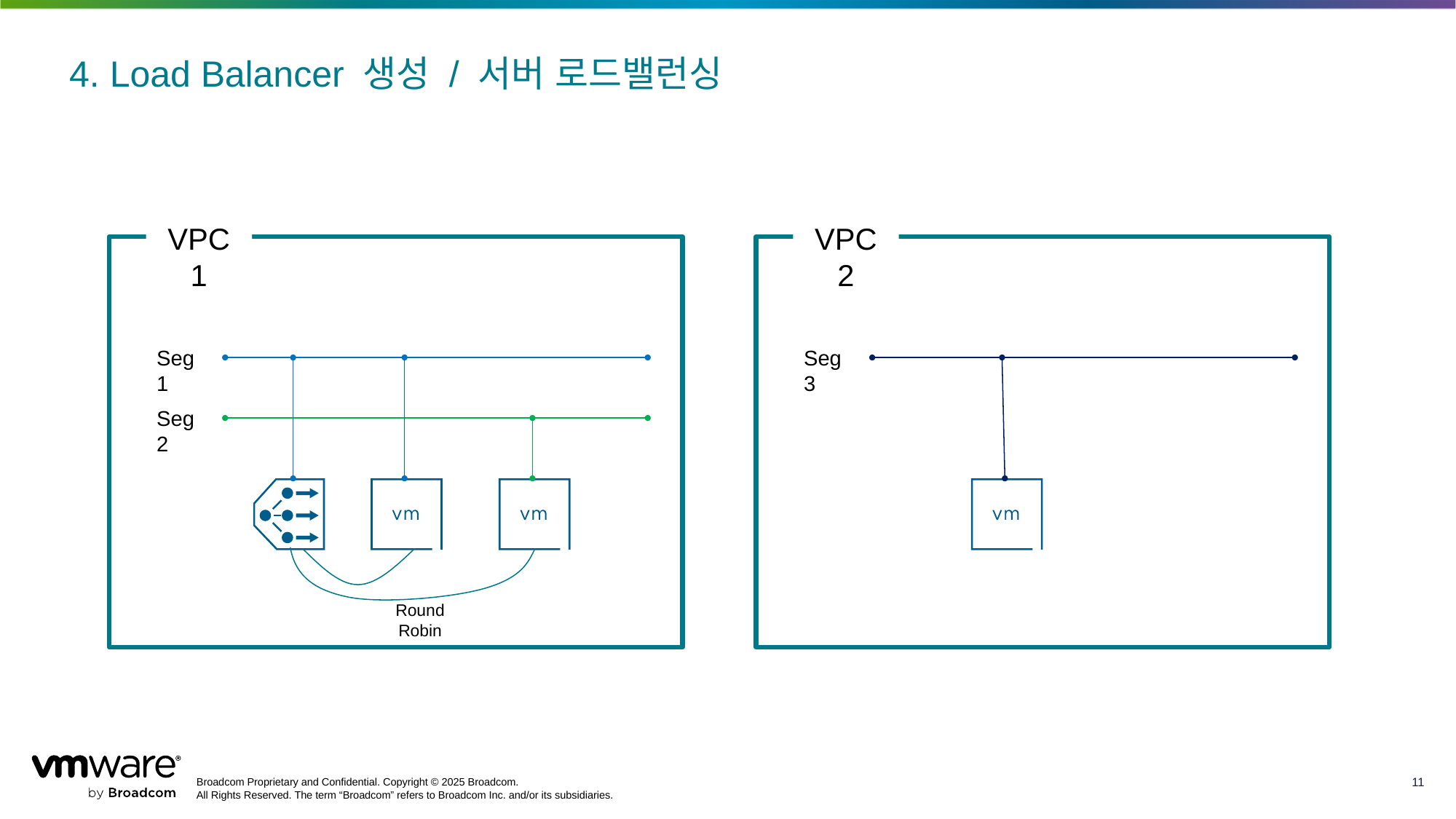

# 4. Load Balancer 생성 / 서버 로드밸런싱
VPC 1
VPC 2

Seg 1
Seg 3
Seg 2

Round
Robin